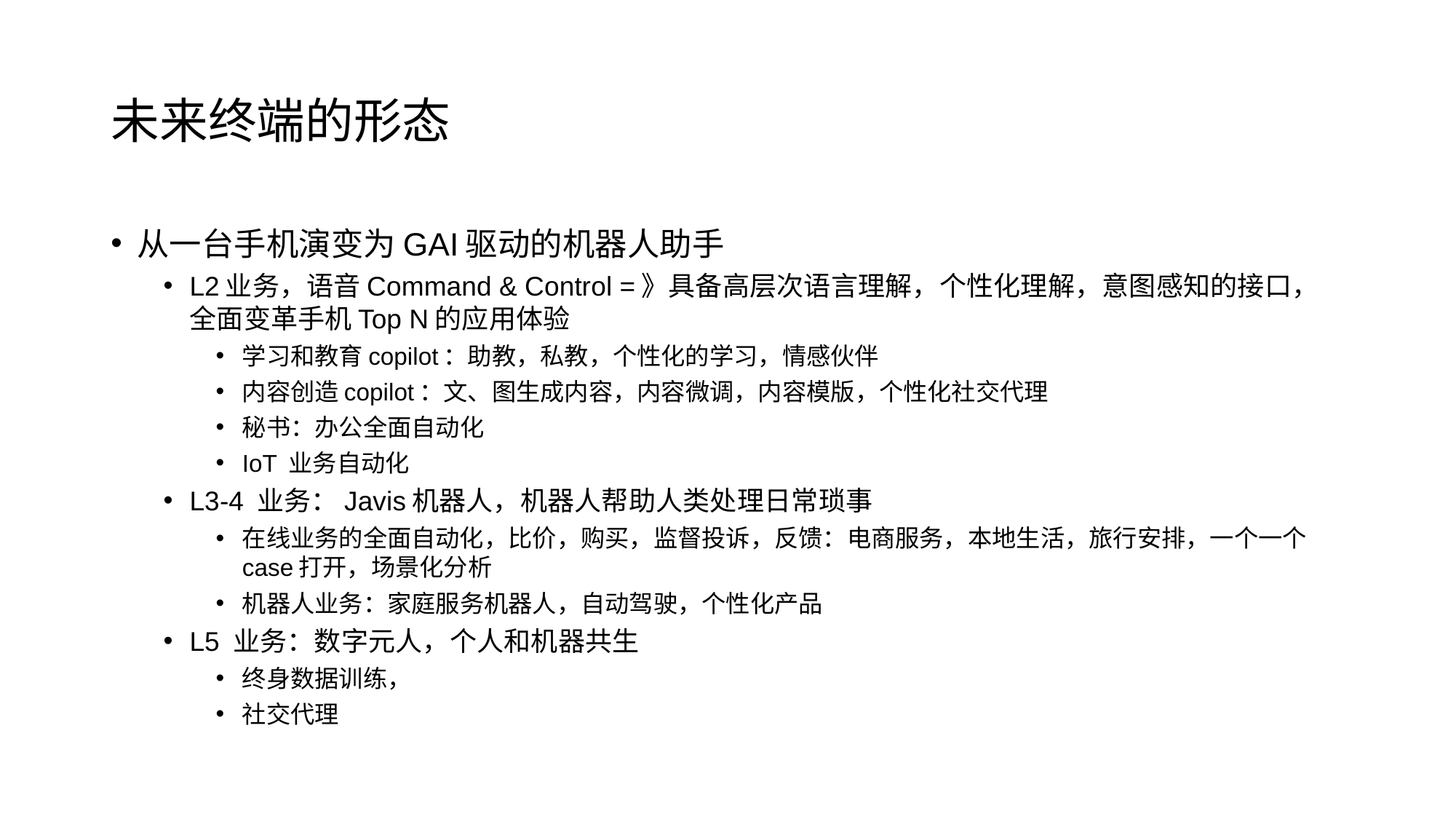

# 未来终端的形态
从一台手机演变为GAI驱动的机器人助手
L2业务，语音Command & Control =》具备高层次语言理解，个性化理解，意图感知的接口，全面变革手机Top N的应用体验
学习和教育copilot：助教，私教，个性化的学习，情感伙伴
内容创造copilot：文、图生成内容，内容微调，内容模版，个性化社交代理
秘书：办公全面自动化
IoT 业务自动化
L3-4 业务：Javis机器人，机器人帮助人类处理日常琐事
在线业务的全面自动化，比价，购买，监督投诉，反馈：电商服务，本地生活，旅行安排，一个一个case打开，场景化分析
机器人业务：家庭服务机器人，自动驾驶，个性化产品
L5 业务：数字元人，个人和机器共生
终身数据训练，
社交代理